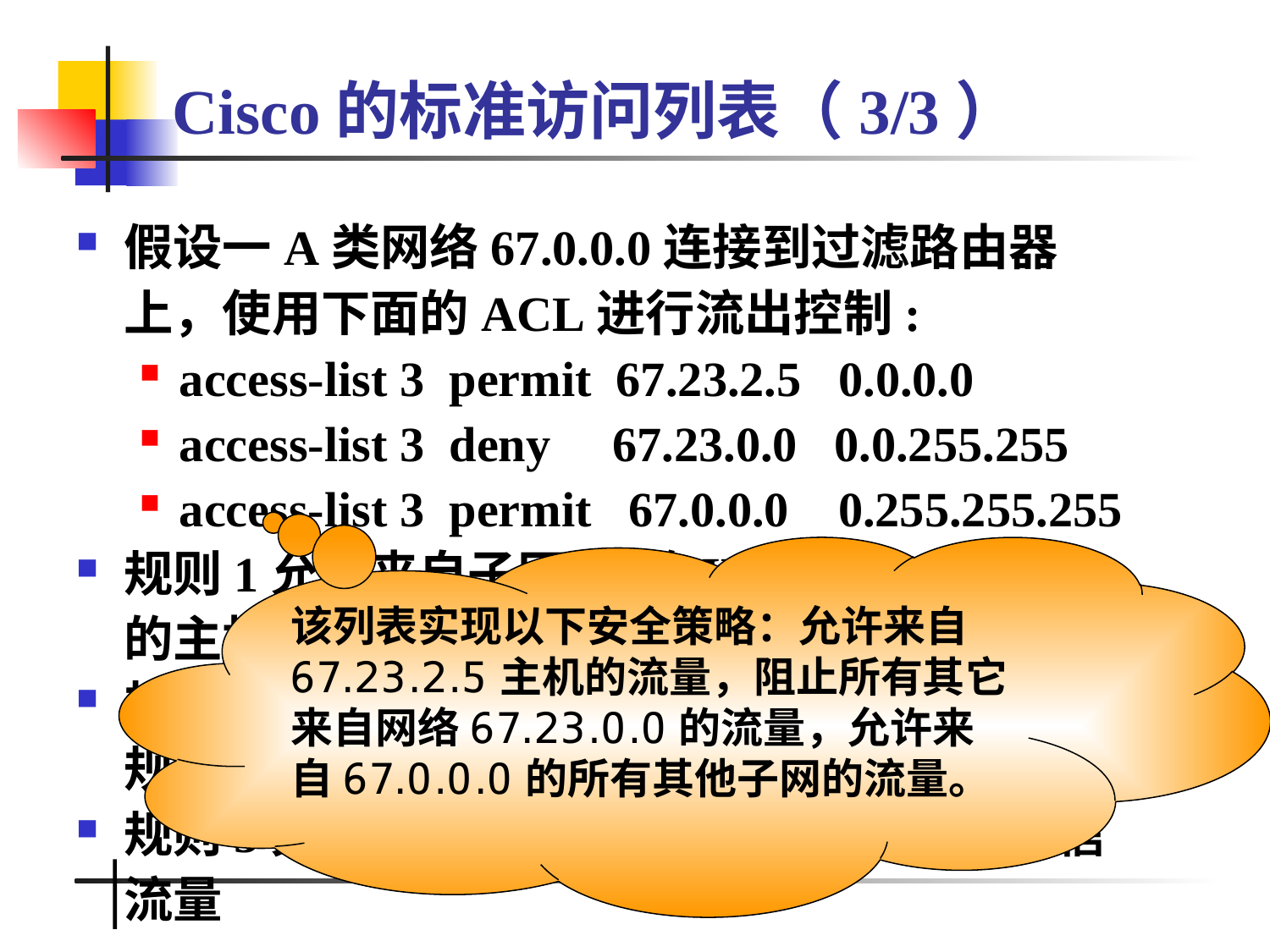

# Cisco的标准访问列表（3/3）
假设一A类网络67.0.0.0连接到过滤路由器上，使用下面的ACL进行流出控制:
access-list 3  permit  67.23.2.5   0.0.0.0
access-list 3  deny     67.23.0.0   0.0.255.255
access-list 3  permit   67.0.0.0    0.255.255.255
规则1允许来自子网23的IP地址为67.23.2.5的主机的流量。
规则2阻塞所有来自子网23的流量，且不影响规则1。
规则3允许来自整个A类网络67.0.0.0的通信流量
该列表实现以下安全策略：允许来自67.23.2.5主机的流量，阻止所有其它来自网络67.23.0.0的流量，允许来自67.0.0.0的所有其他子网的流量。